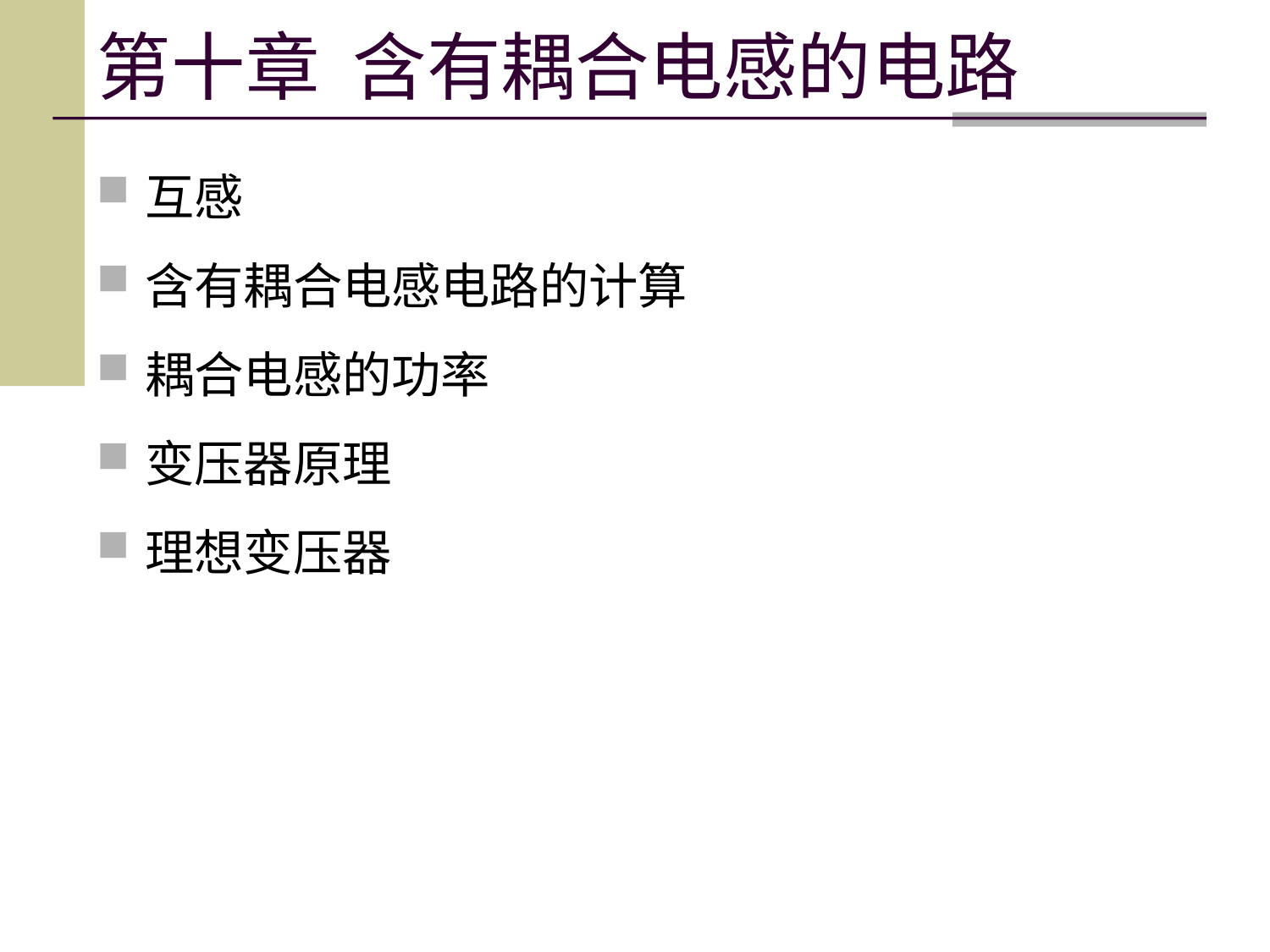

# 第十章  含有耦合电感的电路
互感
含有耦合电感电路的计算
耦合电感的功率
变压器原理
理想变压器